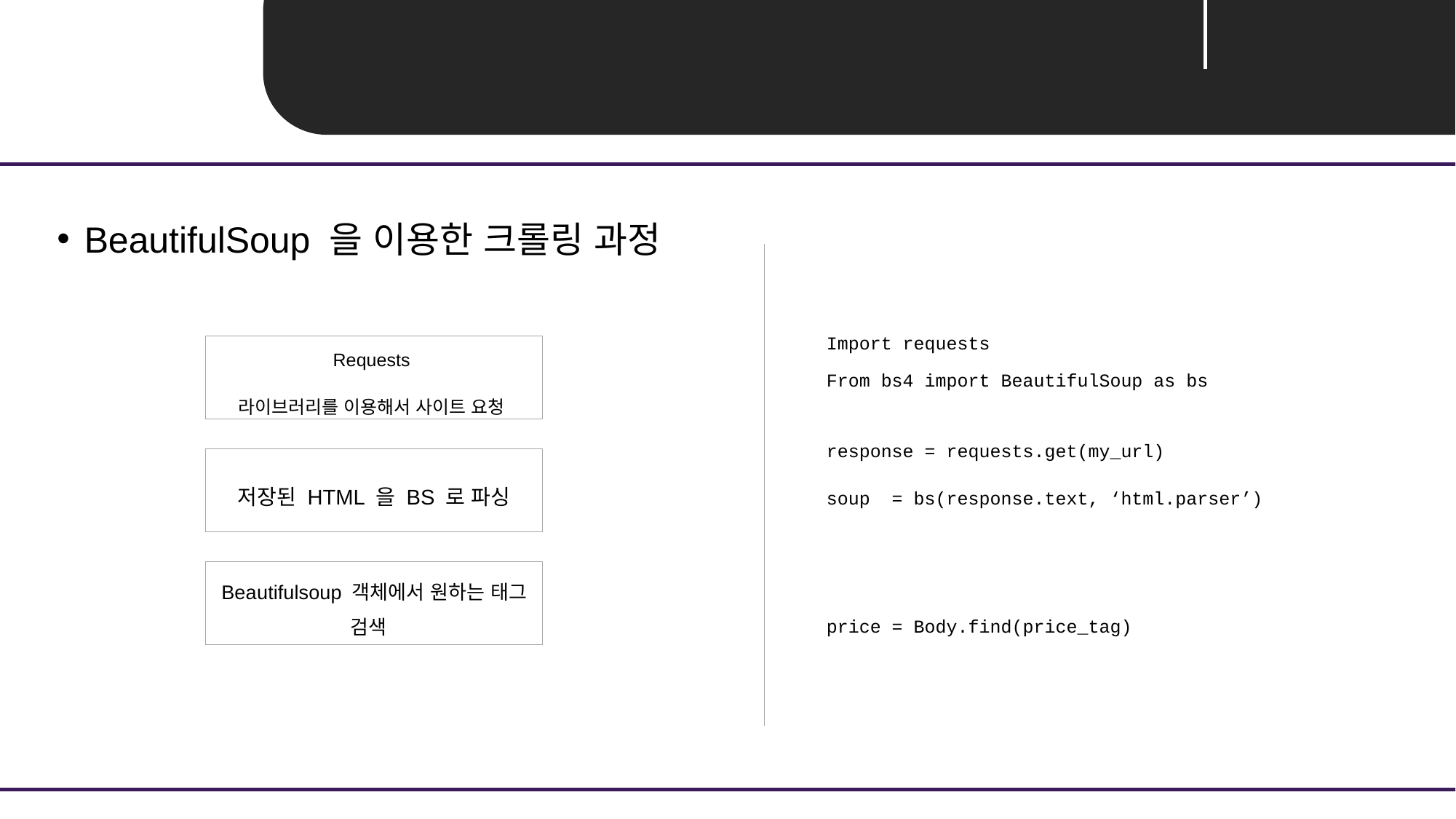

Unit  02 ㅣ BeautifulSoup
BeautifulSoup 을 이용한 크롤링 과정
Import requests
From bs4 import BeautifulSoup as bs
Requests
라이브러리를 이용해서 사이트 요청
response = requests.get(my_url)
soup  = bs(response.text, ‘html.parser’)
저장된 HTML 을 BS 로 파싱
Beautifulsoup 객체에서 원하는 태그 검색
price = Body.find(price_tag)